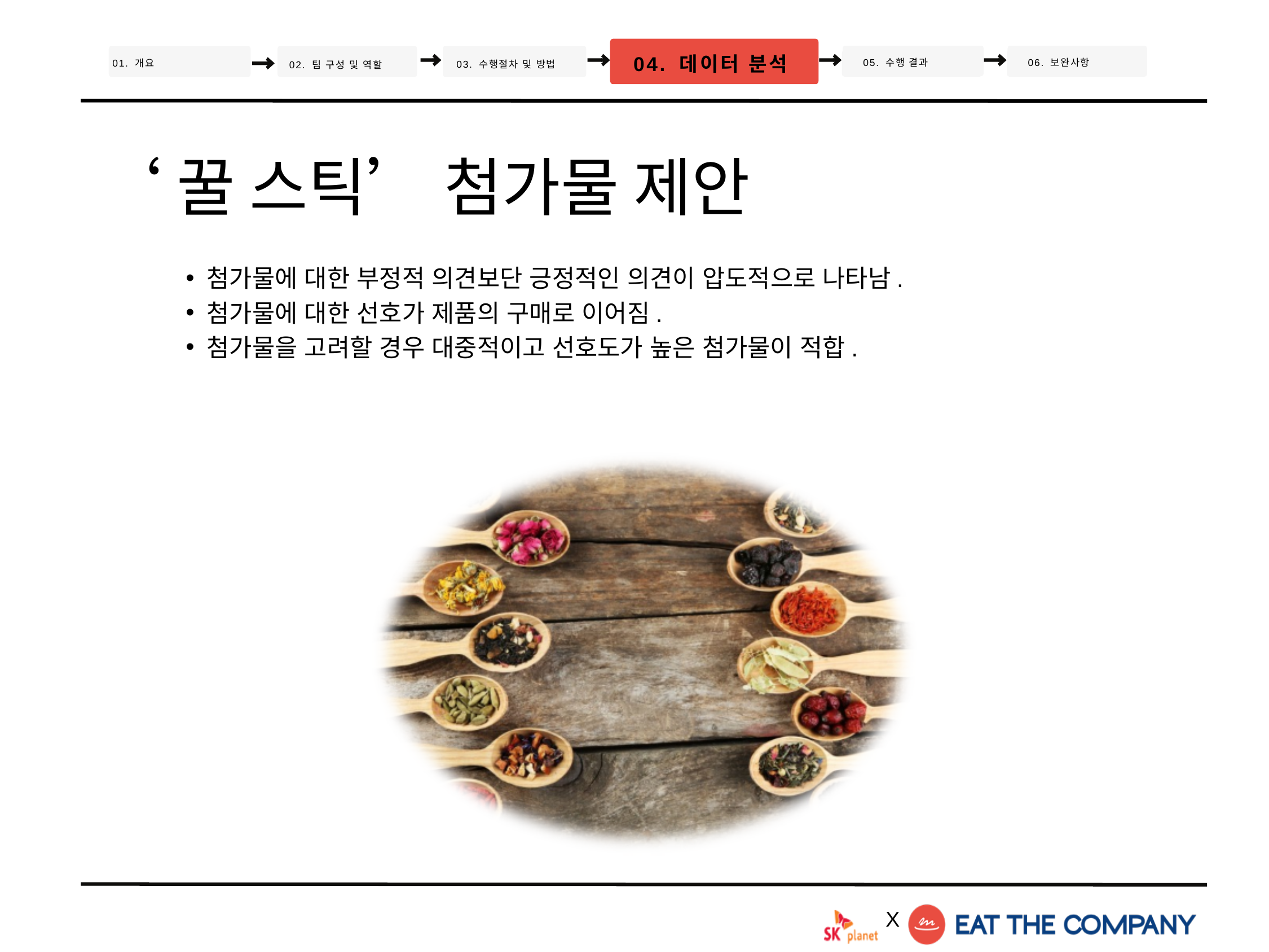

04. 데이터 분석

05. 수행 결과

06. 보완사항

02. 팀 구성 및 역할

01. 개요

03. 수행절차 및 방법

‘꿀 스틱’ 첨가물 제안

첨가물에 대한 부정적 의견보단 긍정적인 의견이 압도적으로 나타남.
첨가물에 대한 선호가 제품의 구매로 이어짐.
첨가물을 고려할 경우 대중적이고 선호도가 높은 첨가물이 적합.

X